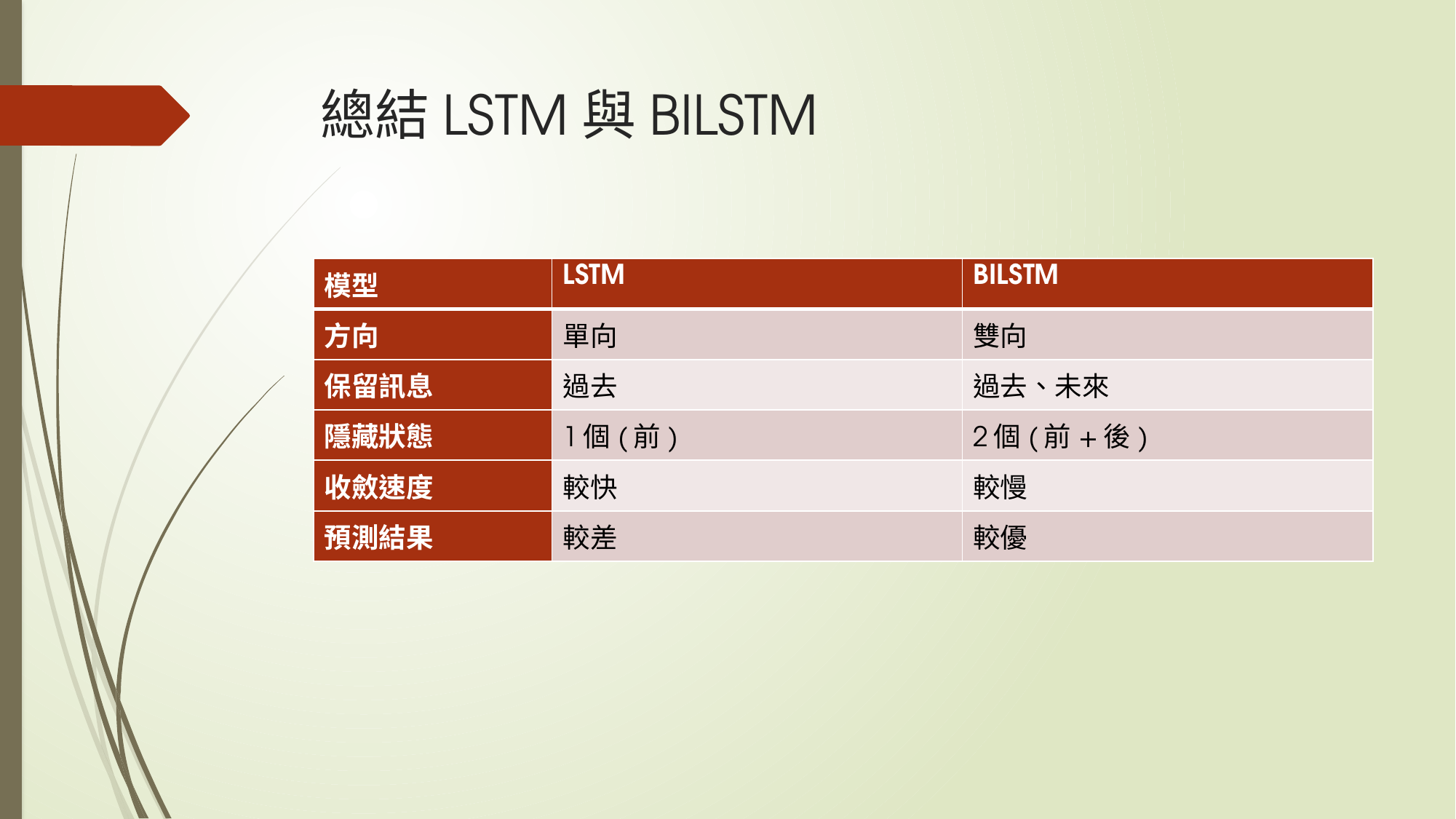

# 總結LSTM與BILSTM
| 模型 | LSTM | BILSTM |
| --- | --- | --- |
| 方向 | 單向 | 雙向 |
| 保留訊息 | 過去 | 過去、未來 |
| 隱藏狀態 | 1個(前) | 2個(前+後) |
| 收斂速度 | 較快 | 較慢 |
| 預測結果 | 較差 | 較優 |